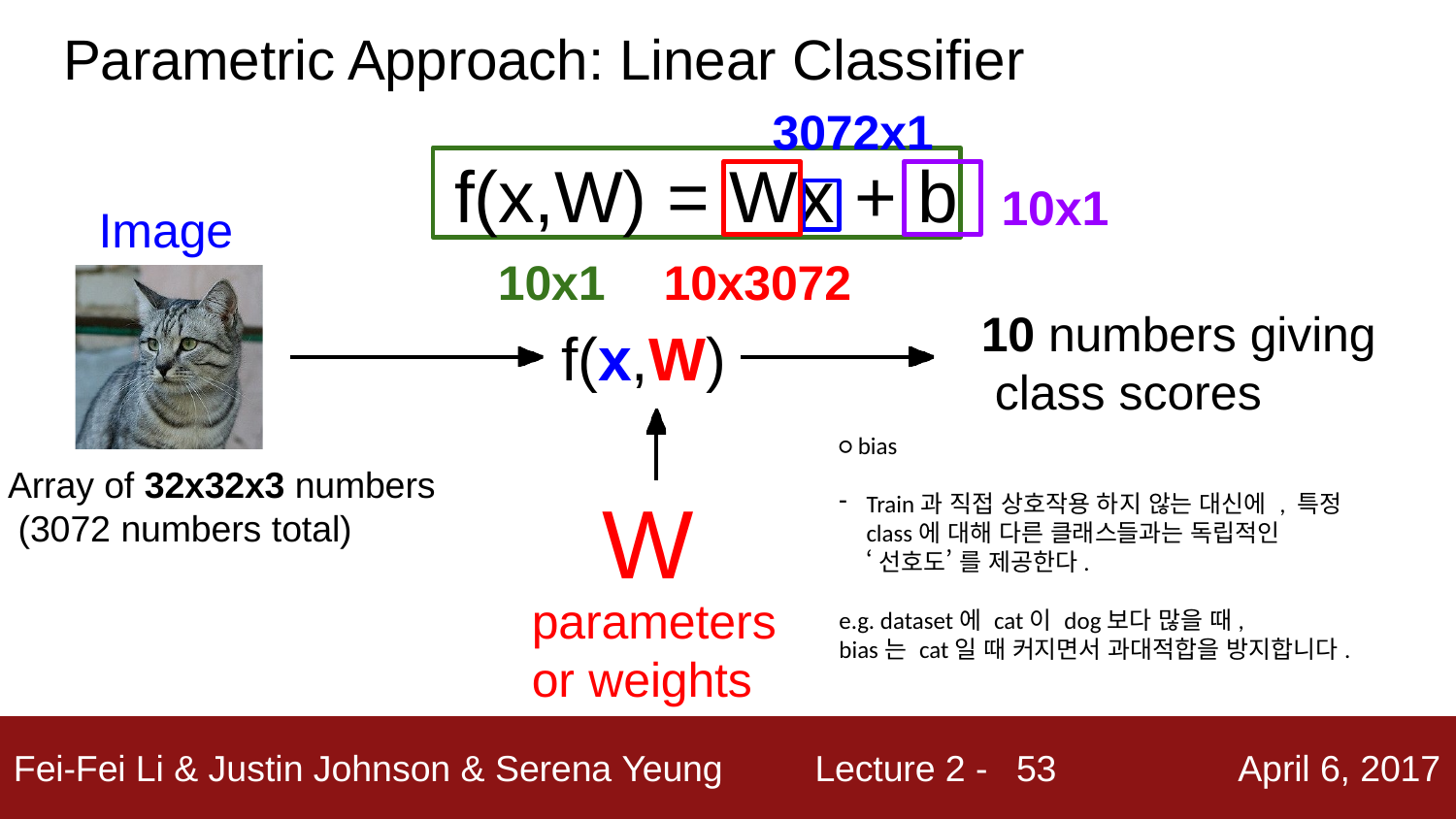

Parametric Approach: Linear Classifier
3072x1
f(x,W) = Wx + b

10x1

Image
10x1	10x3072
f(x,W)

10 numbers giving  class scores

○ bias

Train과 직접 상호작용 하지 않는 대신에 , 특정 class에 대해 다른 클래스들과는 독립적인
    ‘선호도’ 를 제공한다.

e.g. dataset에 cat이 dog보다 많을 때,
bias는 cat일 때 커지면서 과대적합을 방지합니다.
Array of 32x32x3 numbers  (3072 numbers total)
W
parameters
or weights
53
Fei-Fei Li & Justin Johnson & Serena Yeung
Lecture 2 -
April 6, 2017